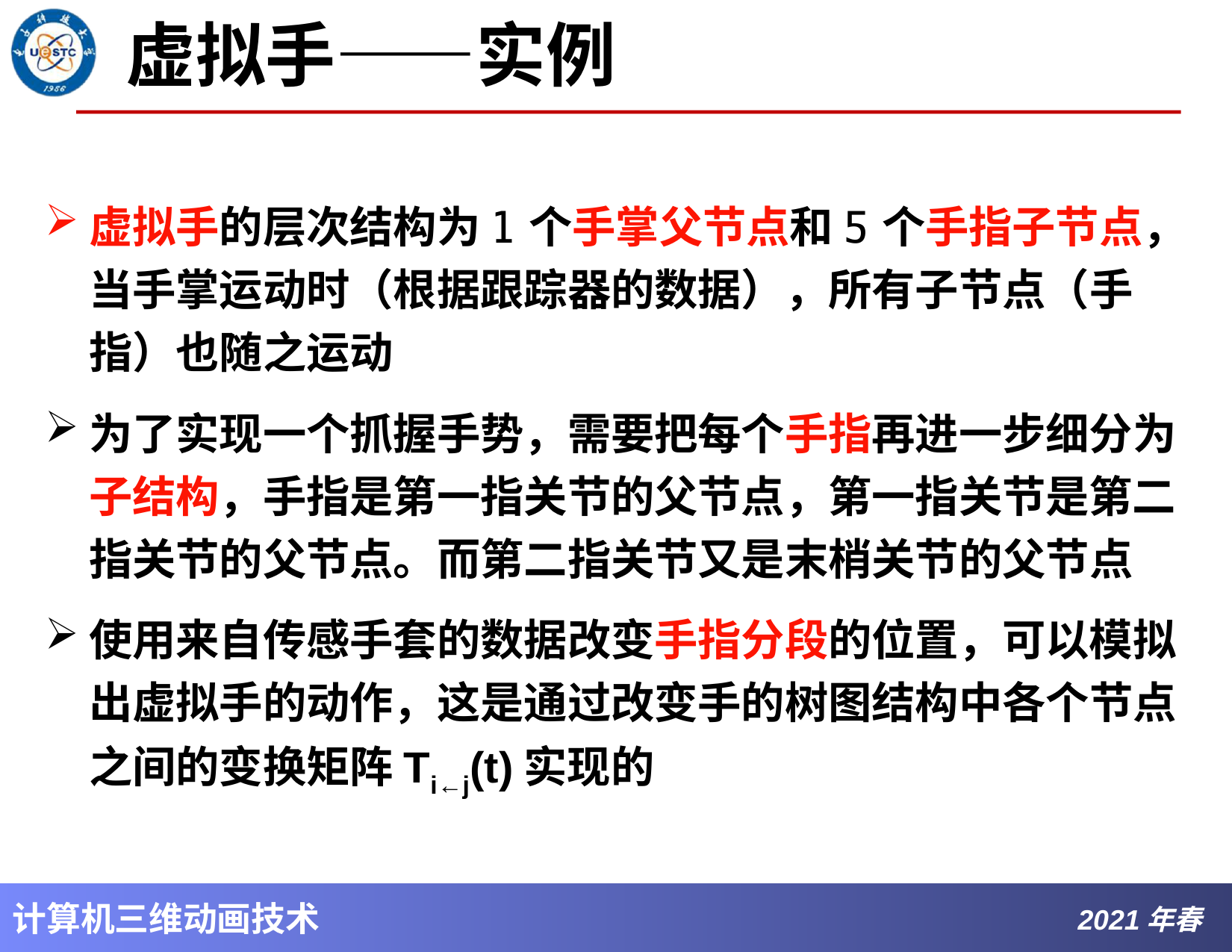

# 虚拟手——实例
虚拟手的层次结构为1个手掌父节点和5个手指子节点，当手掌运动时（根据跟踪器的数据），所有子节点（手指）也随之运动
为了实现一个抓握手势，需要把每个手指再进一步细分为子结构，手指是第一指关节的父节点，第一指关节是第二指关节的父节点。而第二指关节又是末梢关节的父节点
使用来自传感手套的数据改变手指分段的位置，可以模拟出虚拟手的动作，这是通过改变手的树图结构中各个节点之间的变换矩阵Ti←j(t)实现的